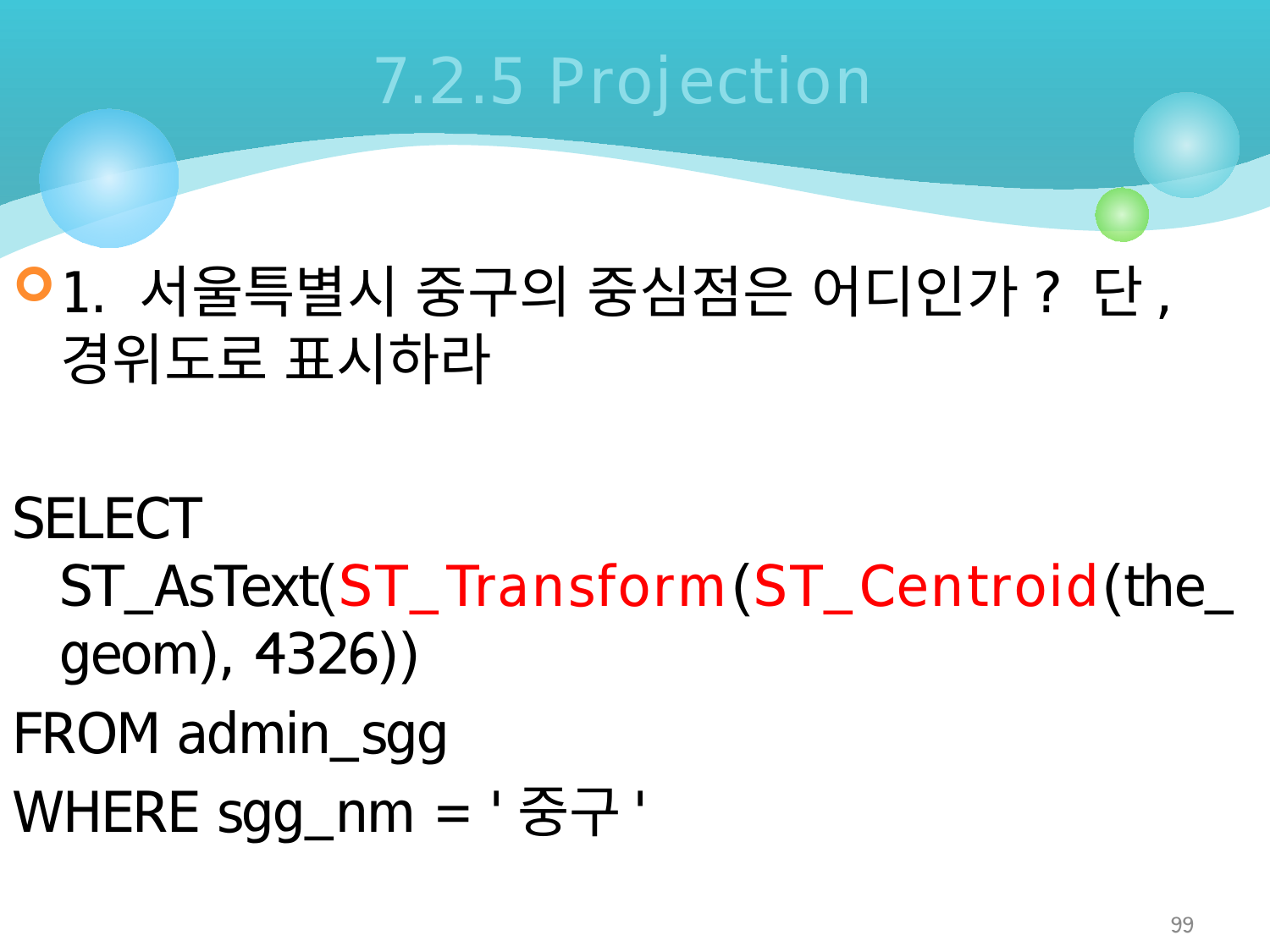

# 7.2.5 Projection
1. 서울특별시 중구의 중심점은 어디인가? 단, 경위도로 표시하라

SELECT ST_AsText(ST_Transform(ST_Centroid(the_geom), 4326))
FROM admin_sgg
WHERE sgg_nm = '중구'
99